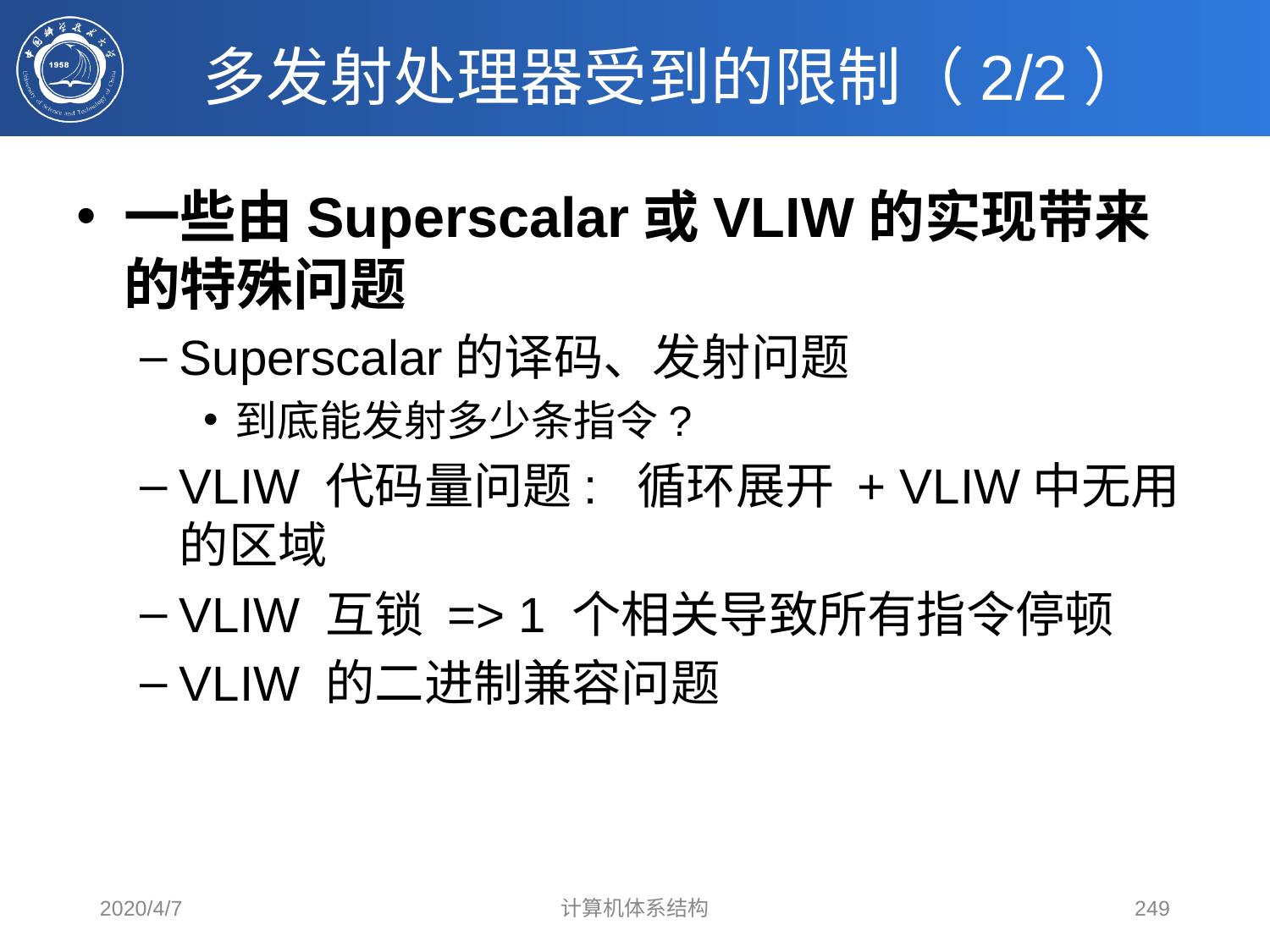

# 多发射处理器受到的限制（2/2）
一些由Superscalar或VLIW的实现带来的特殊问题
Superscalar的译码、发射问题
到底能发射多少条指令?
VLIW 代码量问题:  循环展开 + VLIW中无用的区域
VLIW 互锁 => 1 个相关导致所有指令停顿
VLIW 的二进制兼容问题

2020/4/7
计算机体系结构
249